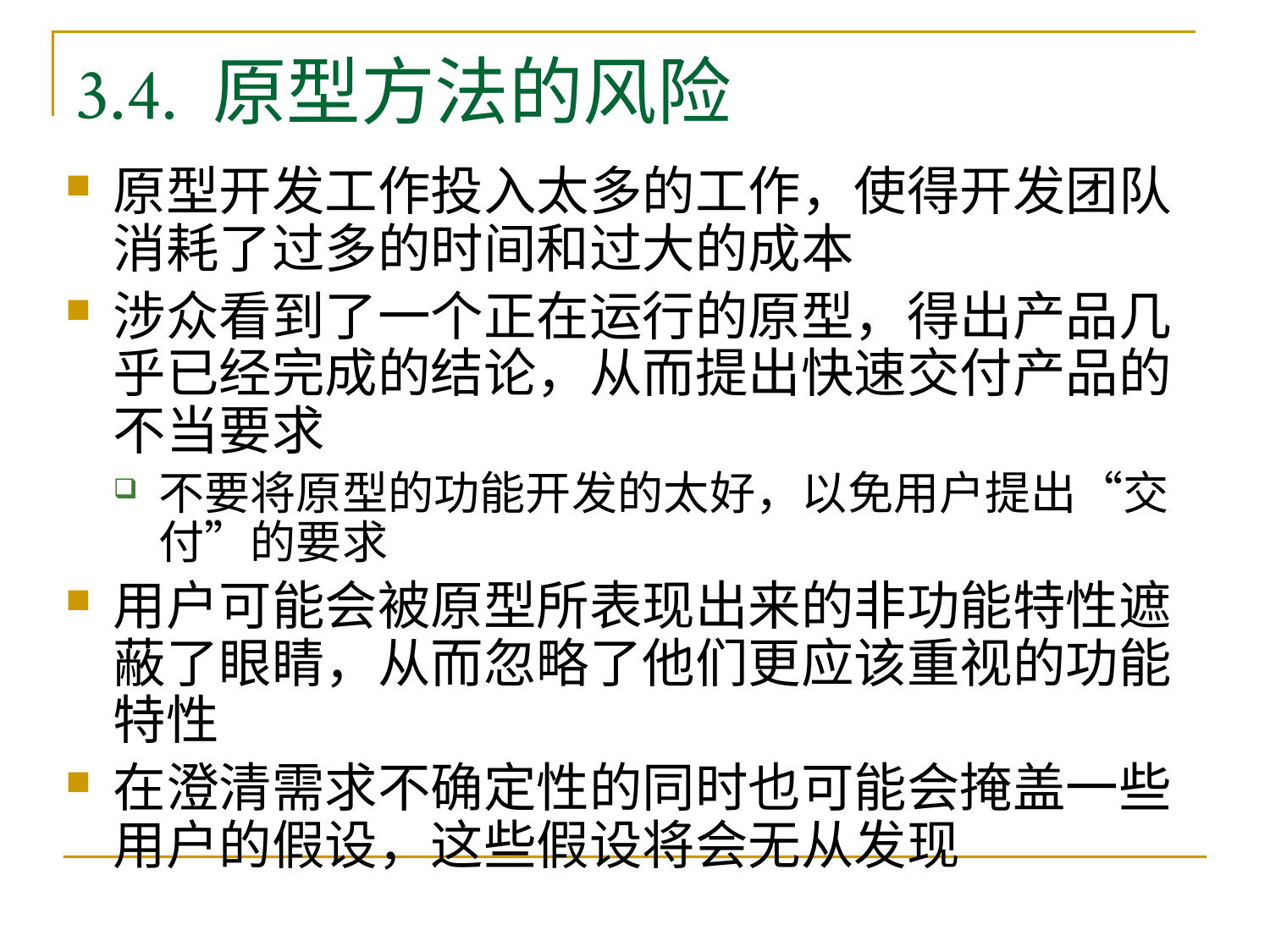

# 3.4. 原型方法的风险
原型开发工作投入太多的工作，使得开发团队消耗了过多的时间和过大的成本
涉众看到了一个正在运行的原型，得出产品几乎已经完成的结论，从而提出快速交付产品的不当要求
不要将原型的功能开发的太好，以免用户提出“交付”的要求
用户可能会被原型所表现出来的非功能特性遮蔽了眼睛，从而忽略了他们更应该重视的功能特性
在澄清需求不确定性的同时也可能会掩盖一些用户的假设，这些假设将会无从发现